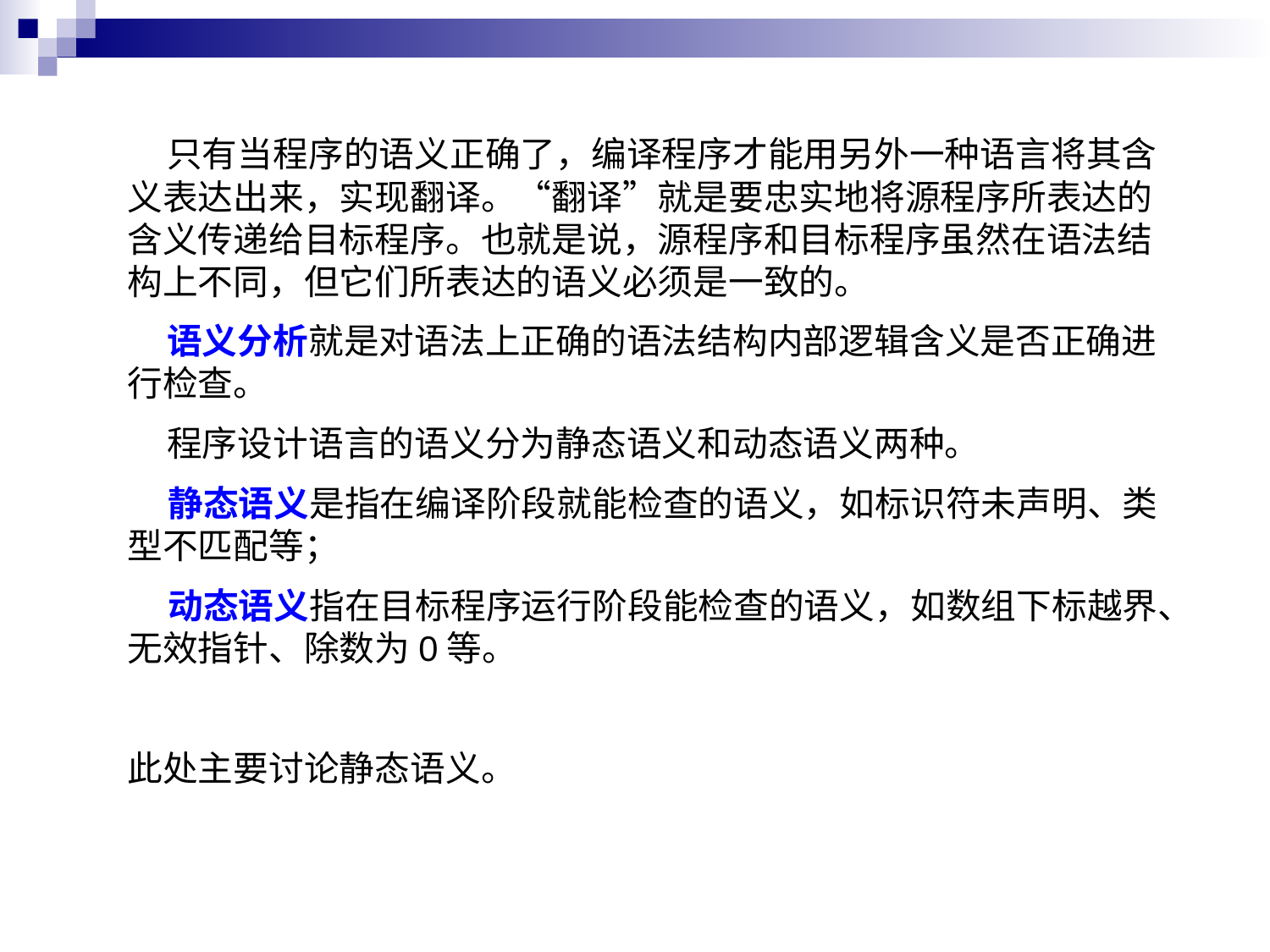

只有当程序的语义正确了，编译程序才能用另外一种语言将其含义表达出来，实现翻译。“翻译”就是要忠实地将源程序所表达的含义传递给目标程序。也就是说，源程序和目标程序虽然在语法结构上不同，但它们所表达的语义必须是一致的。
    语义分析就是对语法上正确的语法结构内部逻辑含义是否正确进行检查。
    程序设计语言的语义分为静态语义和动态语义两种。
    静态语义是指在编译阶段就能检查的语义，如标识符未声明、类型不匹配等；
    动态语义指在目标程序运行阶段能检查的语义，如数组下标越界、无效指针、除数为0等。

此处主要讨论静态语义。
4